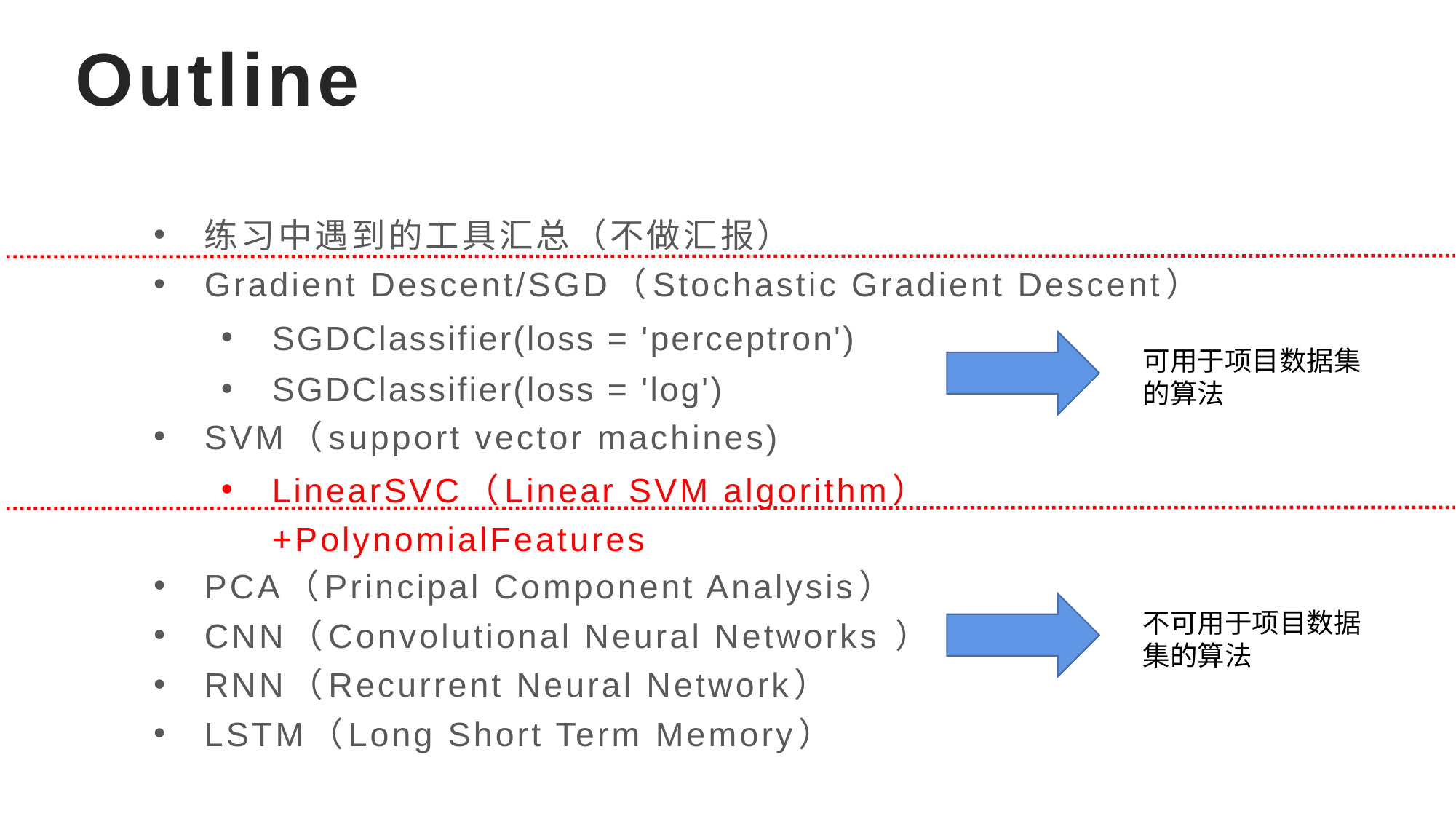

# Outline
练习中遇到的工具汇总（不做汇报）
Gradient Descent/SGD（Stochastic Gradient Descent）
SGDClassifier(loss = 'perceptron')
SGDClassifier(loss = 'log')
SVM（support vector machines)
LinearSVC（Linear SVM algorithm）+PolynomialFeatures
PCA（Principal Component Analysis）
CNN（Convolutional Neural Networks ）
RNN（Recurrent Neural Network）
LSTM（Long Short Term Memory）

可用于项目数据集的算法

不可用于项目数据集的算法